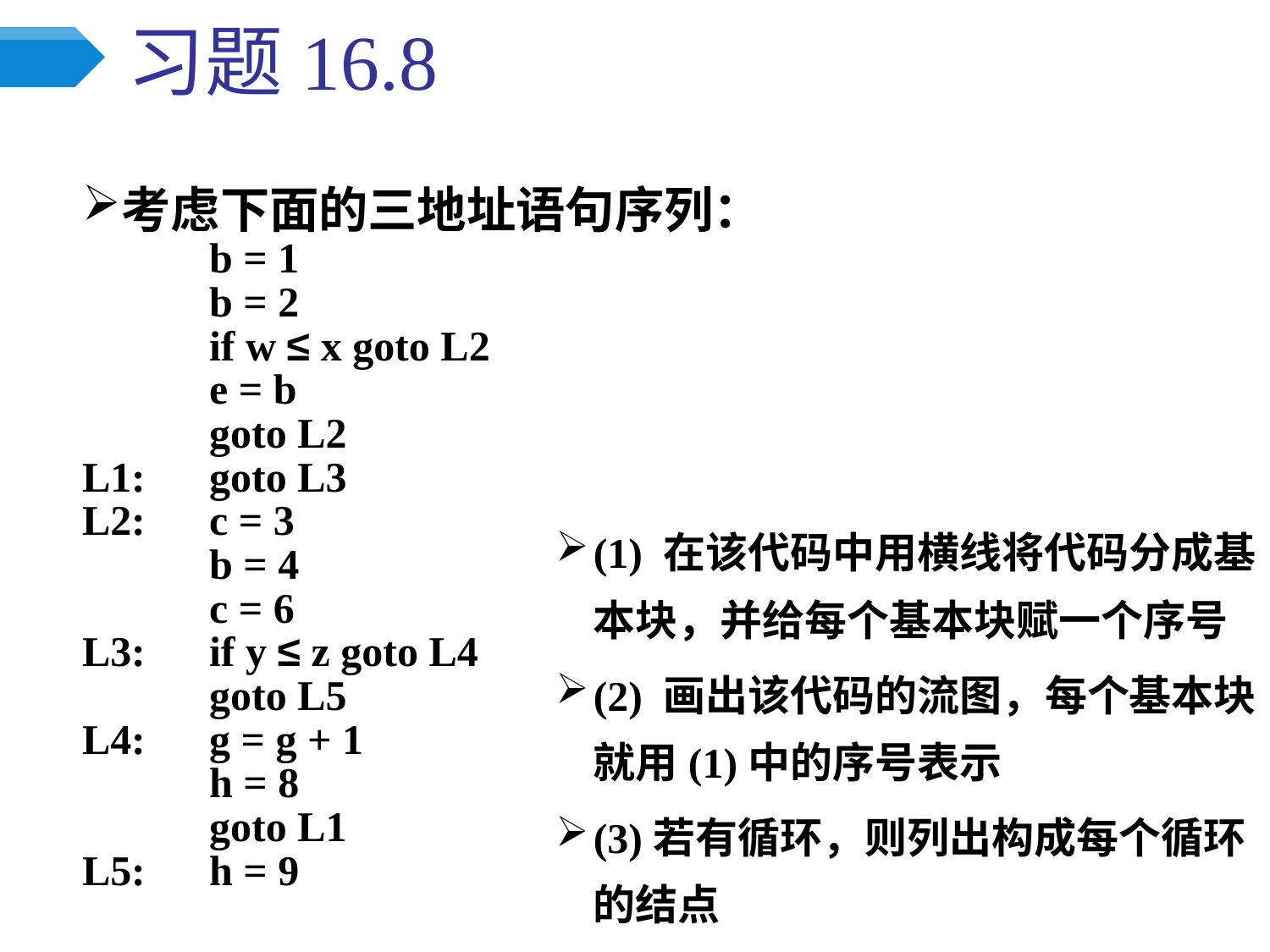

# 习题16.8
考虑下面的三地址语句序列：
	b = 1
	b = 2
	if w ≤ x goto L2
	e = b
	goto L2
L1:	goto L3
L2:	c = 3
	b = 4
	c = 6
L3:	if y ≤ z goto L4
	goto L5
L4:	g = g + 1
	h = 8
	goto L1
L5:	h = 9

(1) 在该代码中用横线将代码分成基本块，并给每个基本块赋一个序号
(2) 画出该代码的流图，每个基本块就用(1)中的序号表示
(3)若有循环，则列出构成每个循环的结点